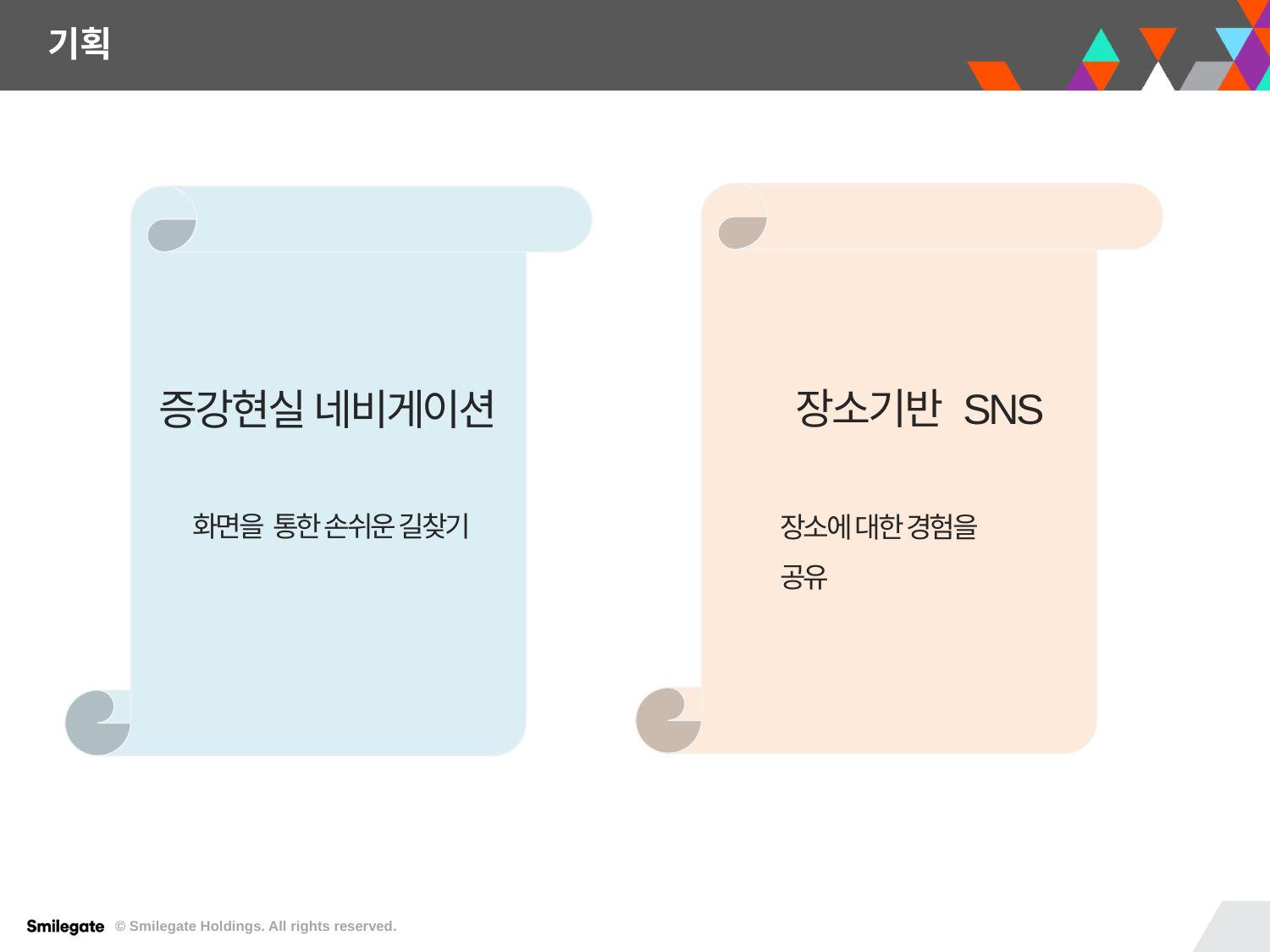

기획

장소기반 SNS
증강현실 네비게이션
화면을  통한 손쉬운 길찾기
장소에 대한 경험을 공유